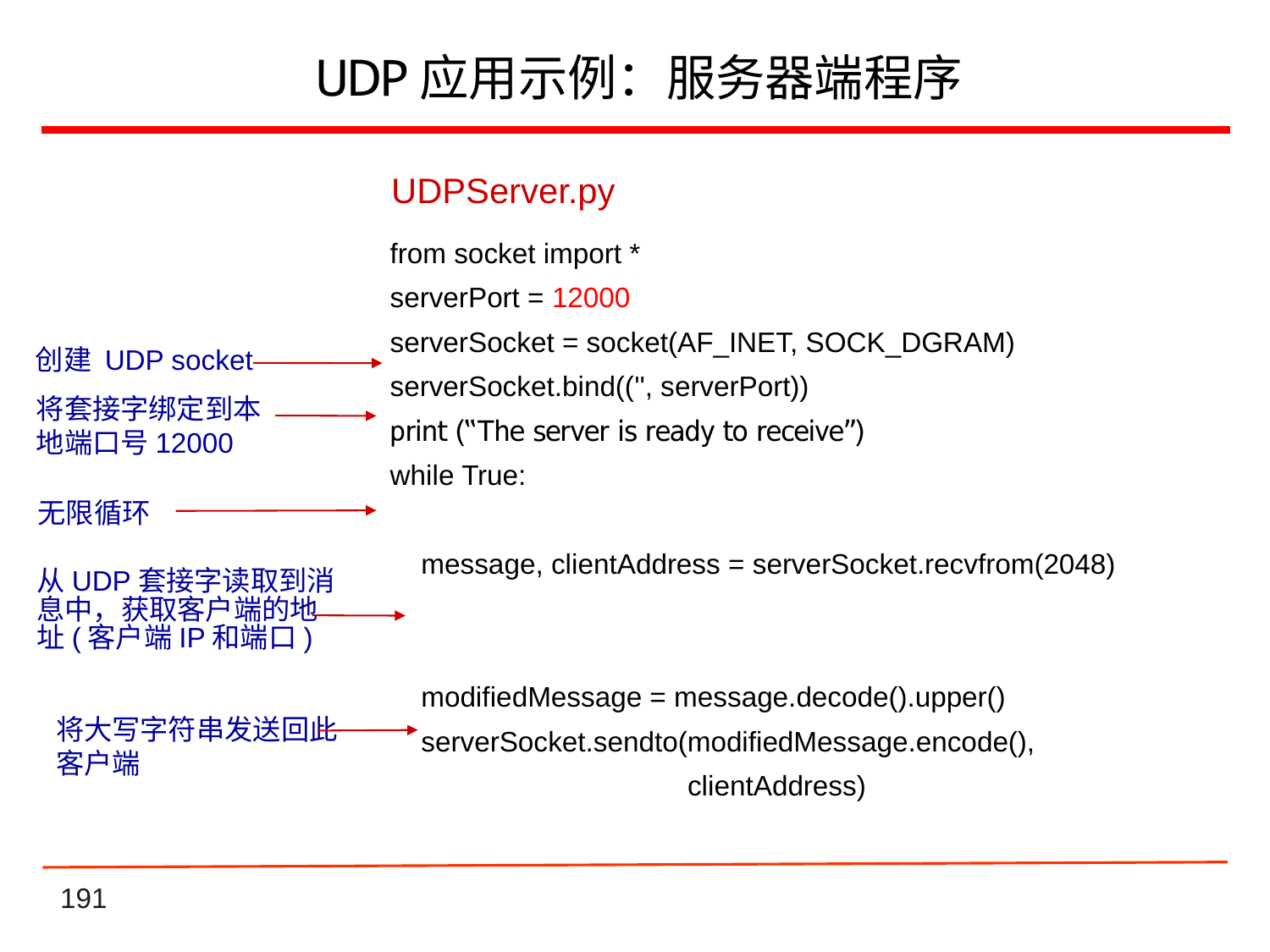

# UDP应用示例：服务器端程序

UDPServer.py
from socket import *
serverPort = 12000
serverSocket = socket(AF_INET, SOCK_DGRAM)
serverSocket.bind(('', serverPort))
print (“The server is ready to receive”)
while True:

    message, clientAddress = serverSocket.recvfrom(2048)

    modifiedMessage = message.decode().upper()
    serverSocket.sendto(modifiedMessage.encode(),
                                      clientAddress)
创建 UDP socket
将套接字绑定到本地端口号12000
无限循环
从UDP套接字读取到消息中，获取客户端的地址(客户端IP和端口)
将大写字符串发送回此客户端